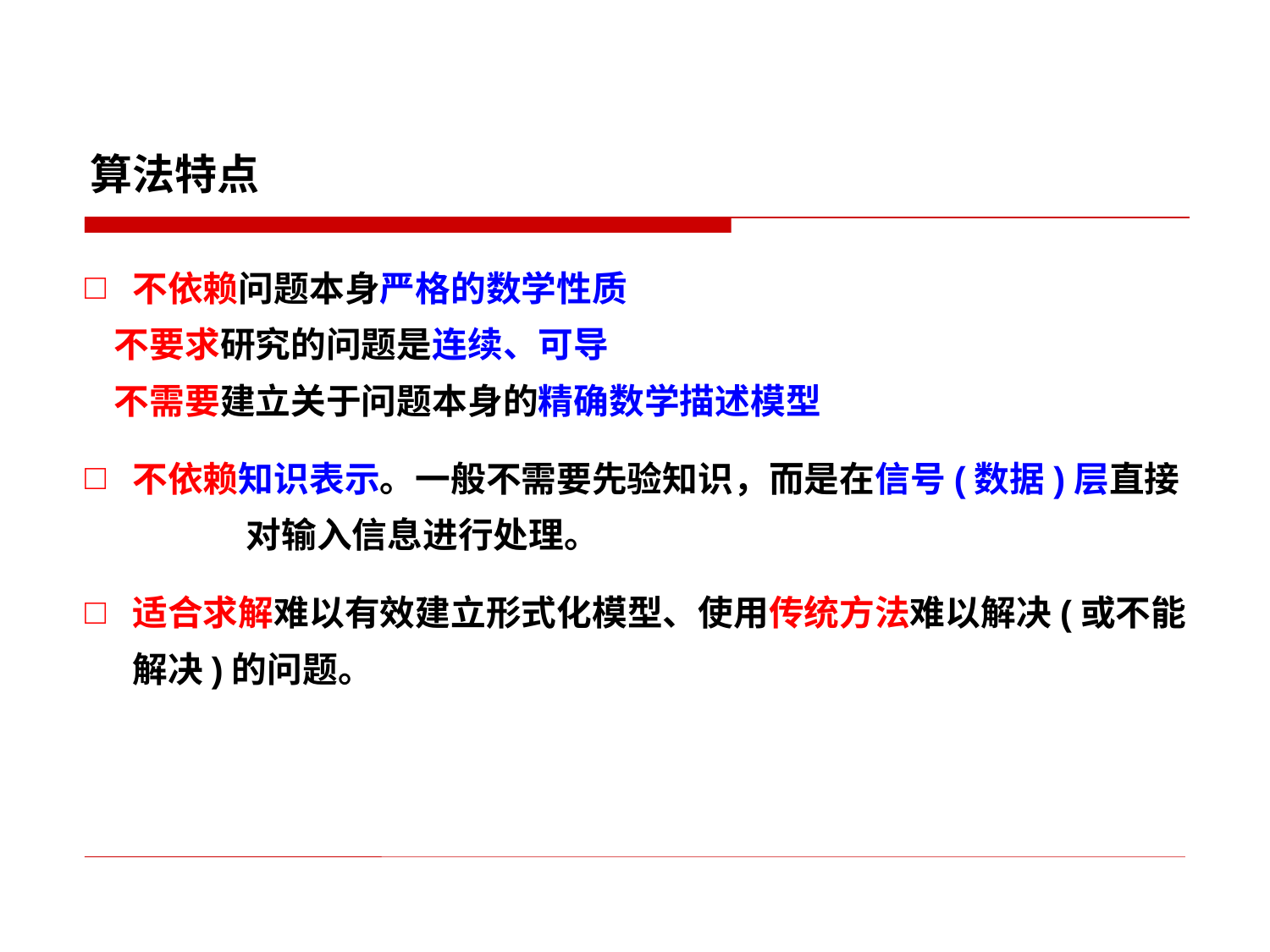

算法特点
不依赖问题本身严格的数学性质
   不要求研究的问题是连续、可导
   不需要建立关于问题本身的精确数学描述模型
不依赖知识表示。一般不需要先验知识，而是在信号(数据)层直接
                   对输入信息进行处理。
适合求解难以有效建立形式化模型、使用传统方法难以解决(或不能解决)的问题。